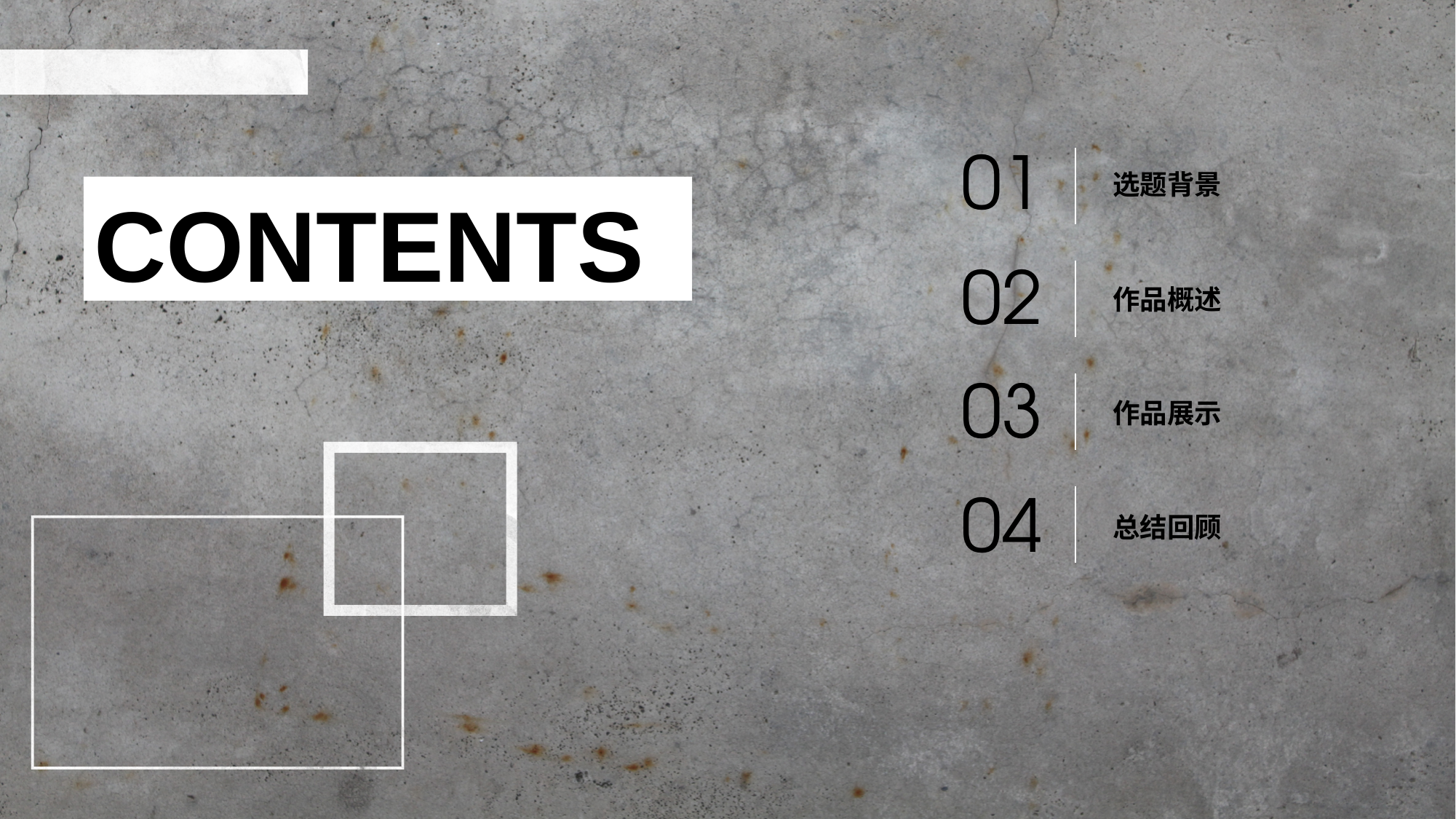

01
选题背景
CONTENTS
02
作品概述
03
作品展示
04
总结回顾